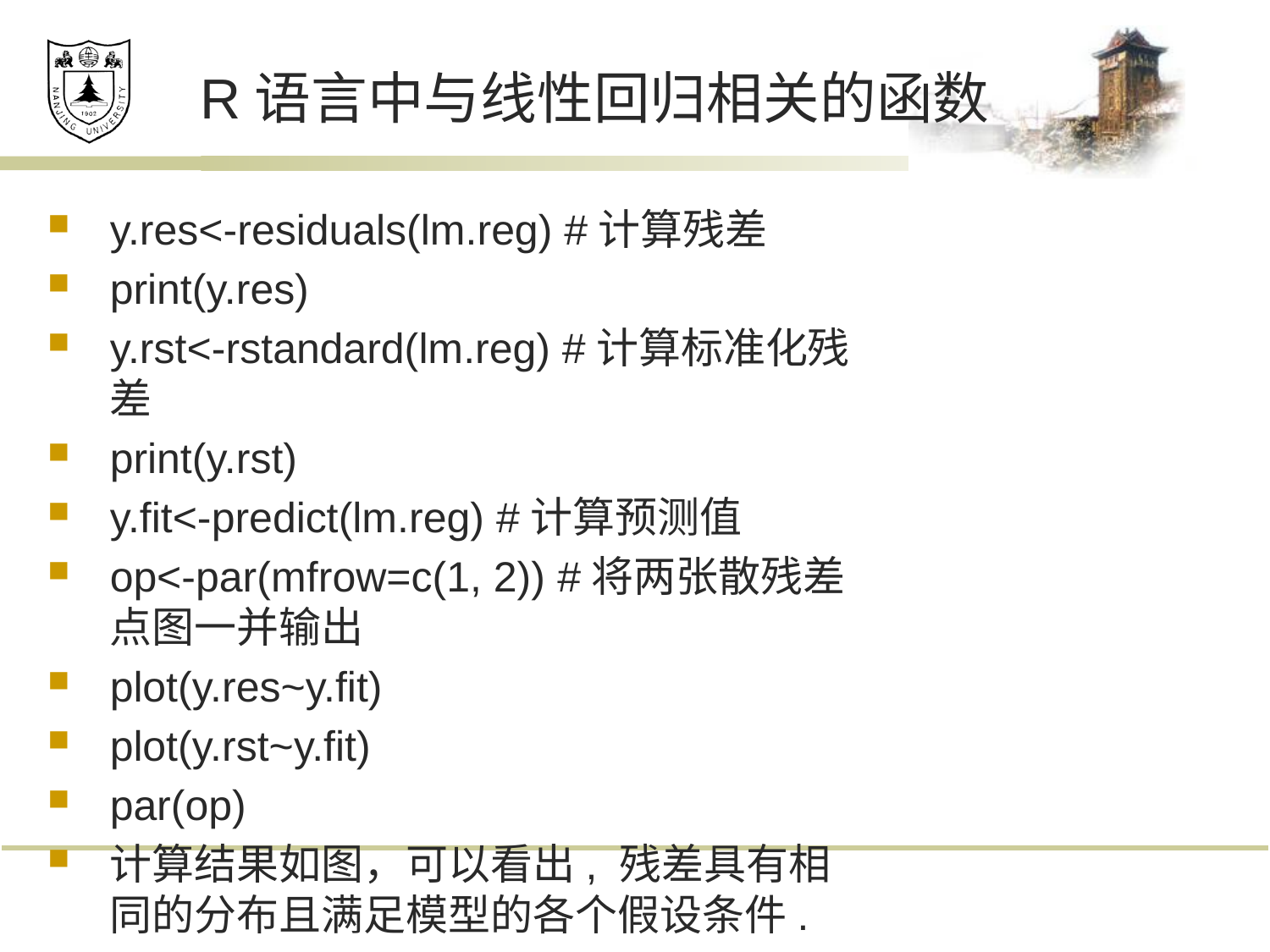

# R语言中与线性回归相关的函数
y.res<-residuals(lm.reg) #计算残差
print(y.res)
y.rst<-rstandard(lm.reg) #计算标准化残差
print(y.rst)
y.fit<-predict(lm.reg) #计算预测值
op<-par(mfrow=c(1, 2)) #将两张散残差点图一并输出
plot(y.res~y.fit)
plot(y.rst~y.fit)
par(op)
计算结果如图，可以看出, 残差具有相同的分布且满足模型的各个假设条件.